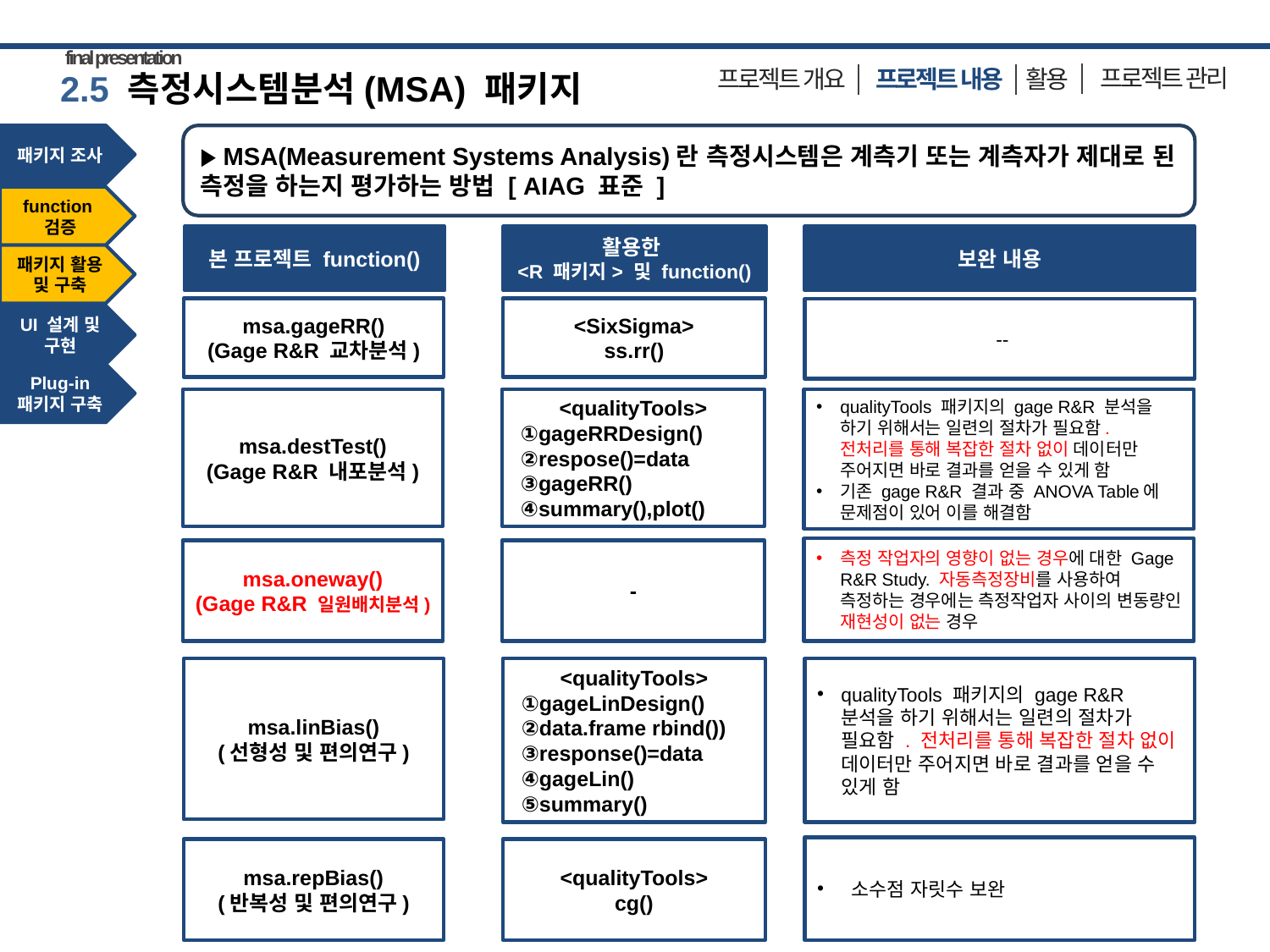

final presentation
프로젝트 관리
활용
 프로젝트 내용
프로젝트 개요

2.5 측정시스템분석(MSA) 패키지

패키지 조사
function
검증
패키지 활용 및 구축
UI 설계 및 구현
Plug-in
패키지 구축
▶ MSA(Measurement Systems Analysis)란 측정시스템은 계측기 또는 계측자가 제대로 된 측정을 하는지 평가하는 방법 [ AIAG 표준 ]
본 프로젝트 function()
활용한
<R 패키지> 및 function()
보완 내용
msa.gageRR()
(Gage R&R 교차분석)
<SixSigma>
ss.rr()
 --
msa.destTest()
(Gage R&R 내포분석)

<qualityTools>
 ①gageRRDesign()
 ②respose()=data
 ③gageRR()
 ④summary(),plot()

qualityTools 패키지의 gage R&R 분석을 하기 위해서는 일련의 절차가 필요함. 전처리를 통해 복잡한 절차 없이 데이터만 주어지면 바로 결과를 얻을 수 있게 함
기존 gage R&R 결과 중 ANOVA Table에 문제점이 있어 이를 해결함
측정 작업자의 영향이 없는 경우에 대한 Gage R&R Study. 자동측정장비를 사용하여 측정하는 경우에는 측정작업자 사이의 변동량인 재현성이 없는 경우
msa.oneway()
(Gage R&R 일원배치분석)
-

<qualityTools>
 ①gageLinDesign()
 ②data.frame rbind())
 ③response()=data
 ④gageLin()
 ⑤summary()

qualityTools 패키지의 gage R&R 분석을 하기 위해서는 일련의 절차가 필요함 . 전처리를 통해 복잡한 절차 없이 데이터만 주어지면 바로 결과를 얻을 수 있게 함
msa.linBias()
(선형성 및 편의연구)
 소수점 자릿수 보완
msa.repBias()
(반복성 및 편의연구)
<qualityTools>
cg()